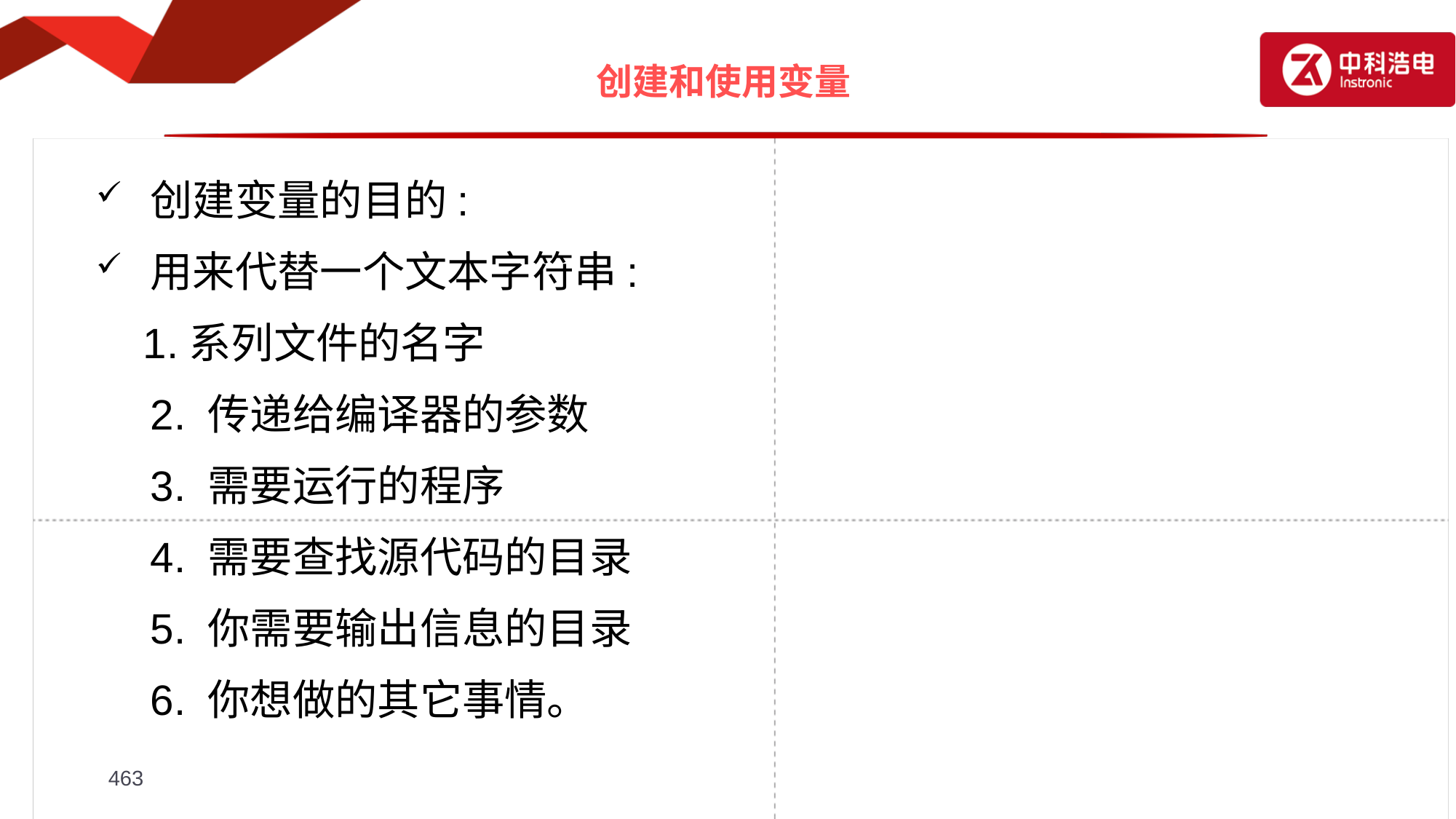

# 创建和使用变量
创建变量的目的:
用来代替一个文本字符串:
    1.系列文件的名字
2. 传递给编译器的参数
3. 需要运行的程序
4. 需要查找源代码的目录
5. 你需要输出信息的目录
6. 你想做的其它事情。

463